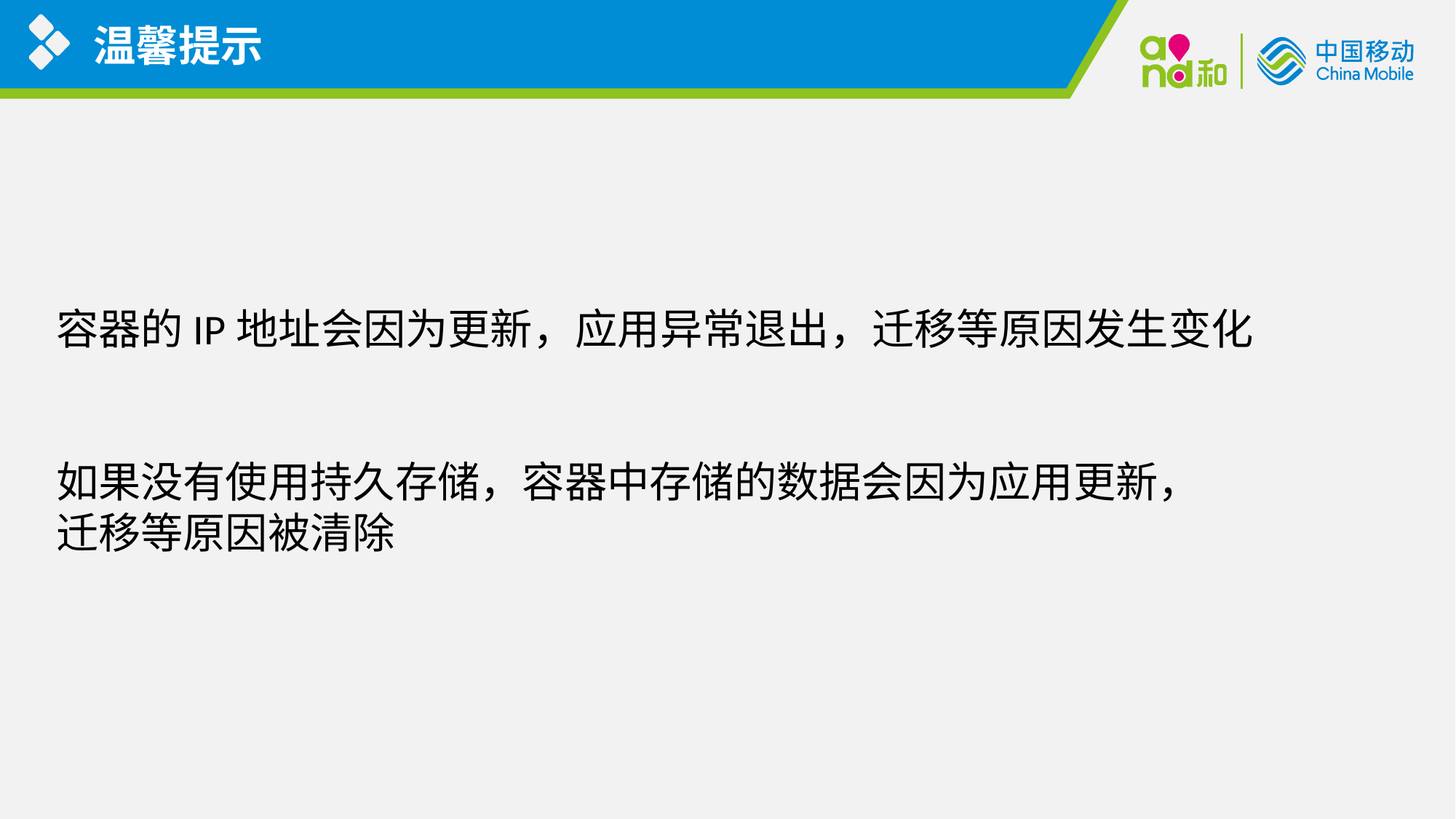

温馨提示

容器的IP地址会因为更新，应用异常退出，迁移等原因发生变化

如果没有使用持久存储，容器中存储的数据会因为应用更新，
迁移等原因被清除